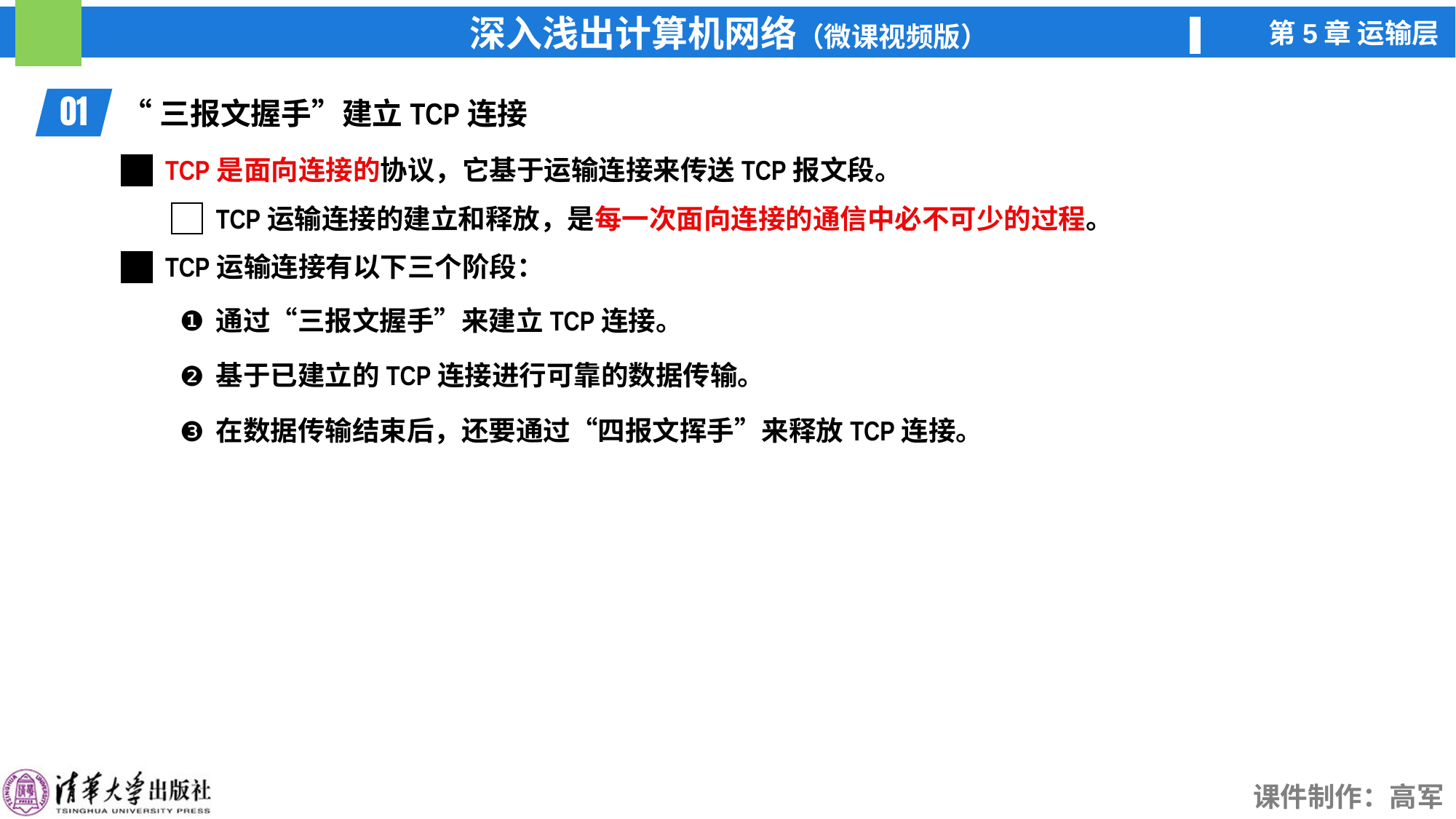

01
“三报文握手”建立TCP连接
TCP是面向连接的协议，它基于运输连接来传送TCP报文段。

TCP运输连接的建立和释放，是每一次面向连接的通信中必不可少的过程。

TCP运输连接有以下三个阶段：

通过“三报文握手”来建立TCP连接。
❶
基于已建立的TCP连接进行可靠的数据传输。
❷
在数据传输结束后，还要通过“四报文挥手”来释放TCP连接。
❸